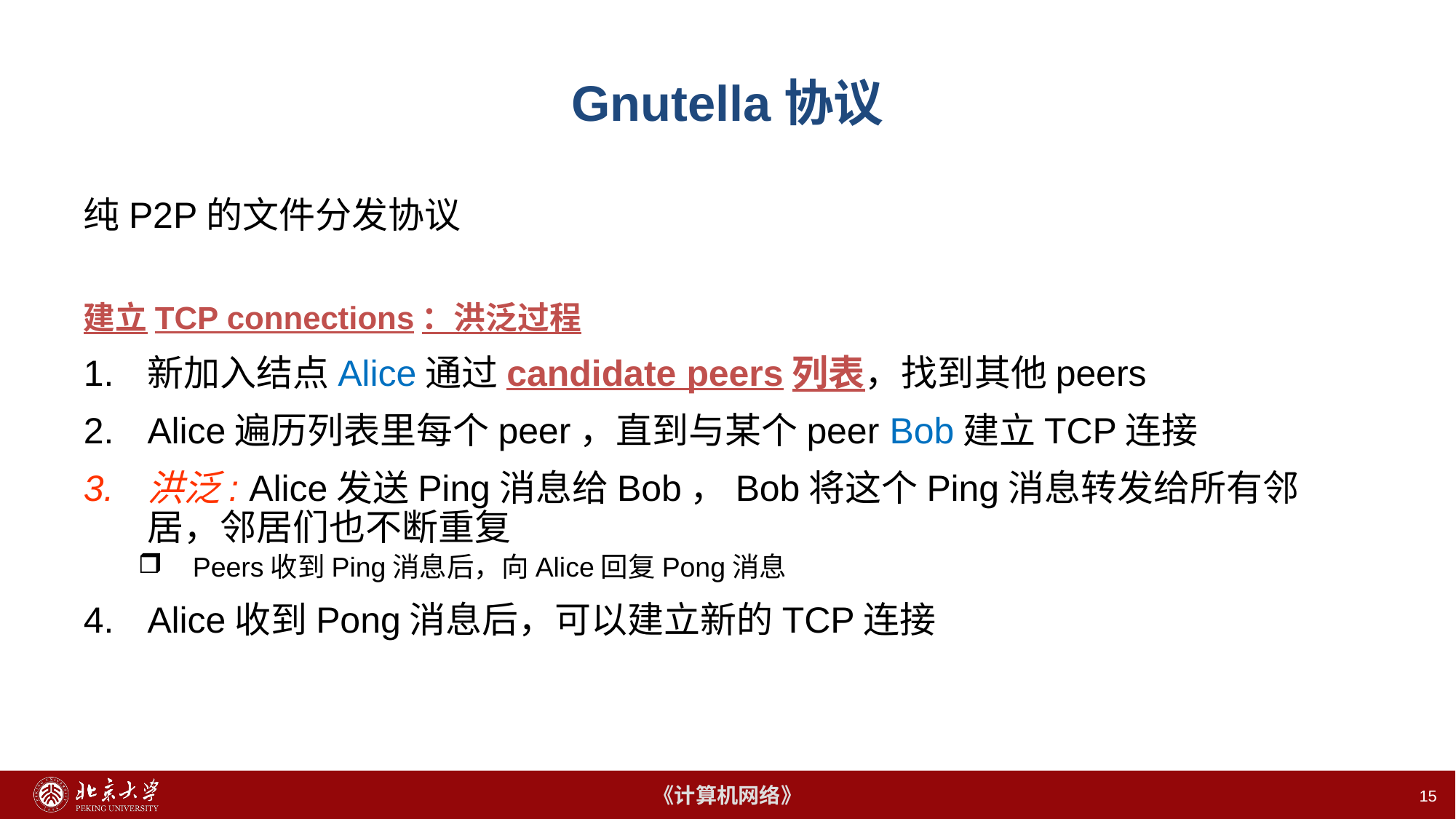

# Gnutella协议
纯P2P的文件分发协议

建立TCP connections：洪泛过程
新加入结点Alice通过candidate peers列表，找到其他peers
Alice遍历列表里每个peer，直到与某个peer Bob建立TCP连接
洪泛: Alice发送Ping消息给Bob，Bob将这个Ping消息转发给所有邻居，邻居们也不断重复
Peers收到Ping消息后，向Alice回复Pong消息
Alice收到Pong消息后，可以建立新的TCP连接

15